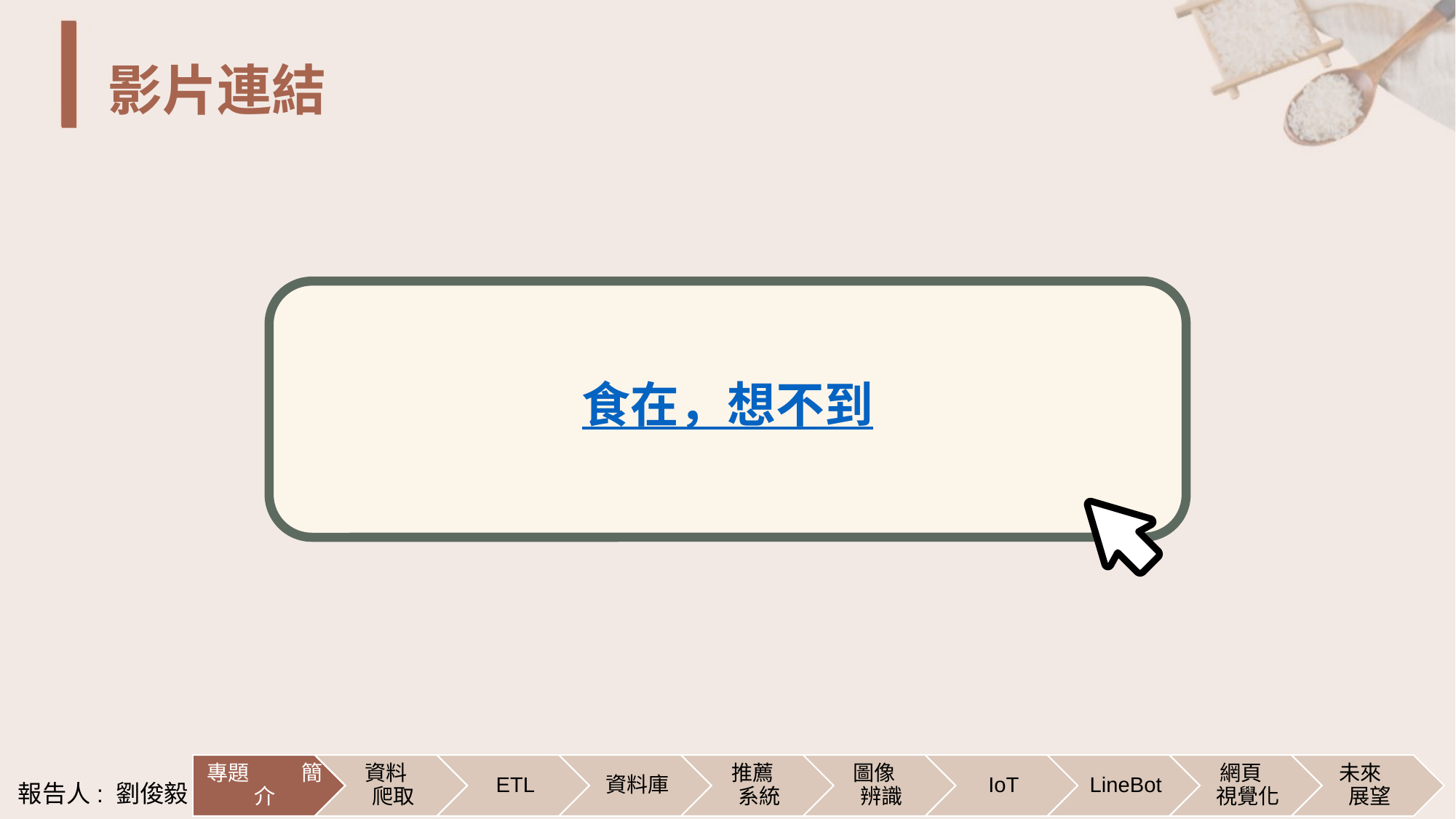

# 影片連結
食在，想不到

專題           簡介
資料    爬取
ETL
資料庫
推薦    系統
圖像    辨識
IoT
LineBot
網頁    視覺化
未來     展望
報告人: 劉俊毅